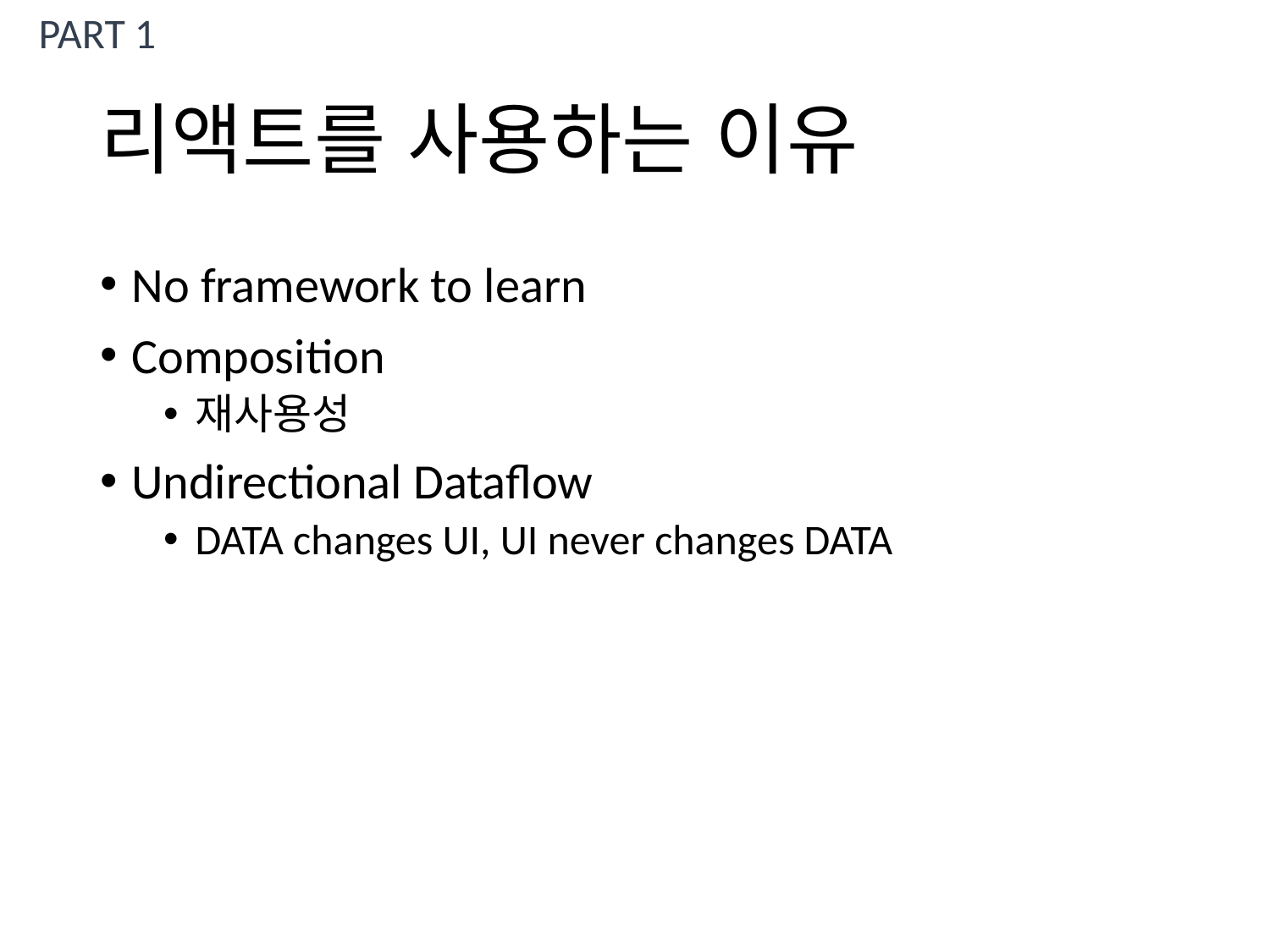

PART 1
# 리액트를 사용하는 이유
No framework to learn
Composition
재사용성
Undirectional Dataflow
DATA changes UI, UI never changes DATA